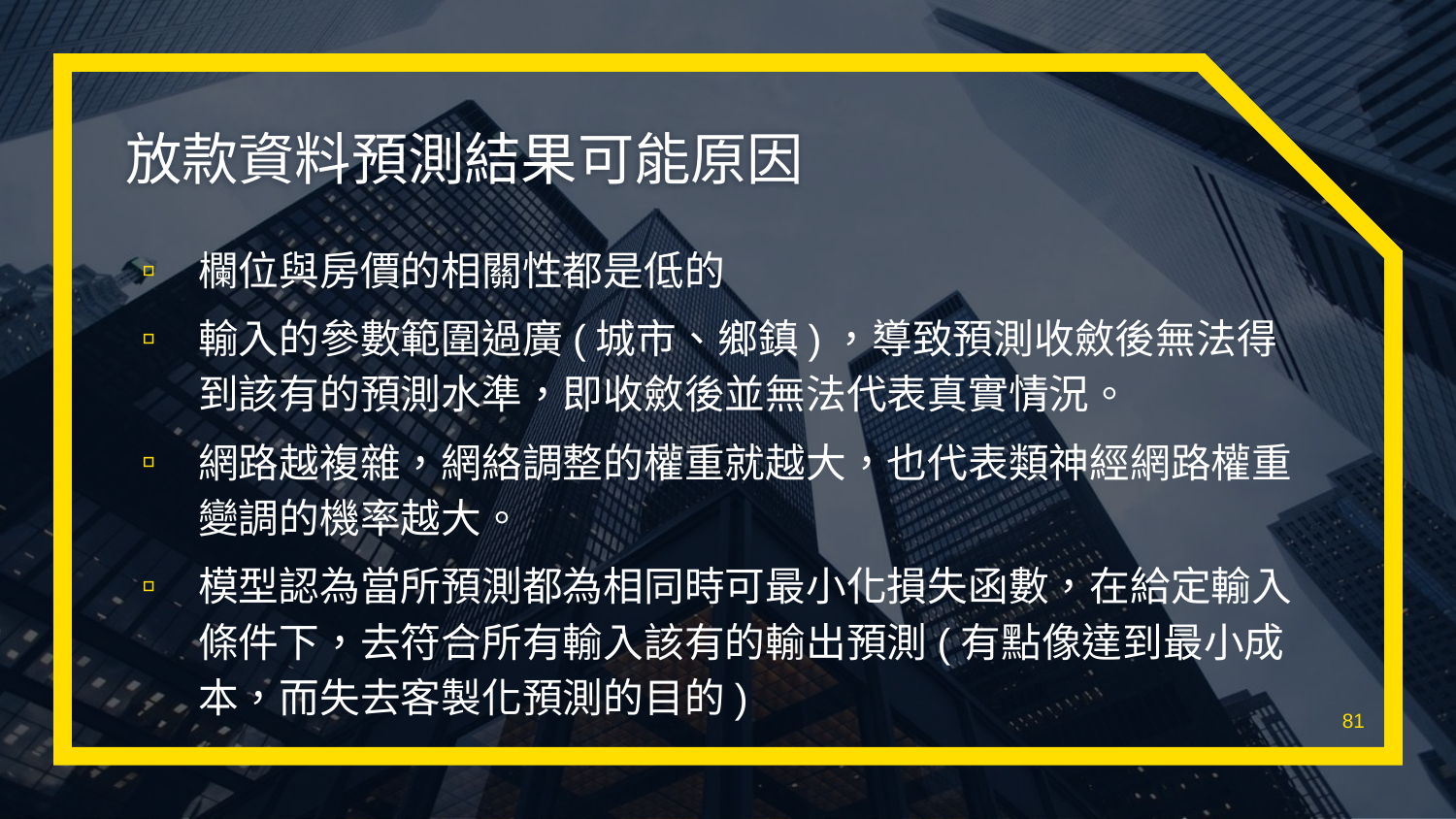

# 放款資料預測結果可能原因
欄位與房價的相關性都是低的
輸入的參數範圍過廣(城市、鄉鎮)，導致預測收斂後無法得到該有的預測水準，即收斂後並無法代表真實情況。
網路越複雜，網絡調整的權重就越大，也代表類神經網路權重變調的機率越大。
模型認為當所預測都為相同時可最小化損失函數，在給定輸入條件下，去符合所有輸入該有的輸出預測(有點像達到最小成本，而失去客製化預測的目的)
81